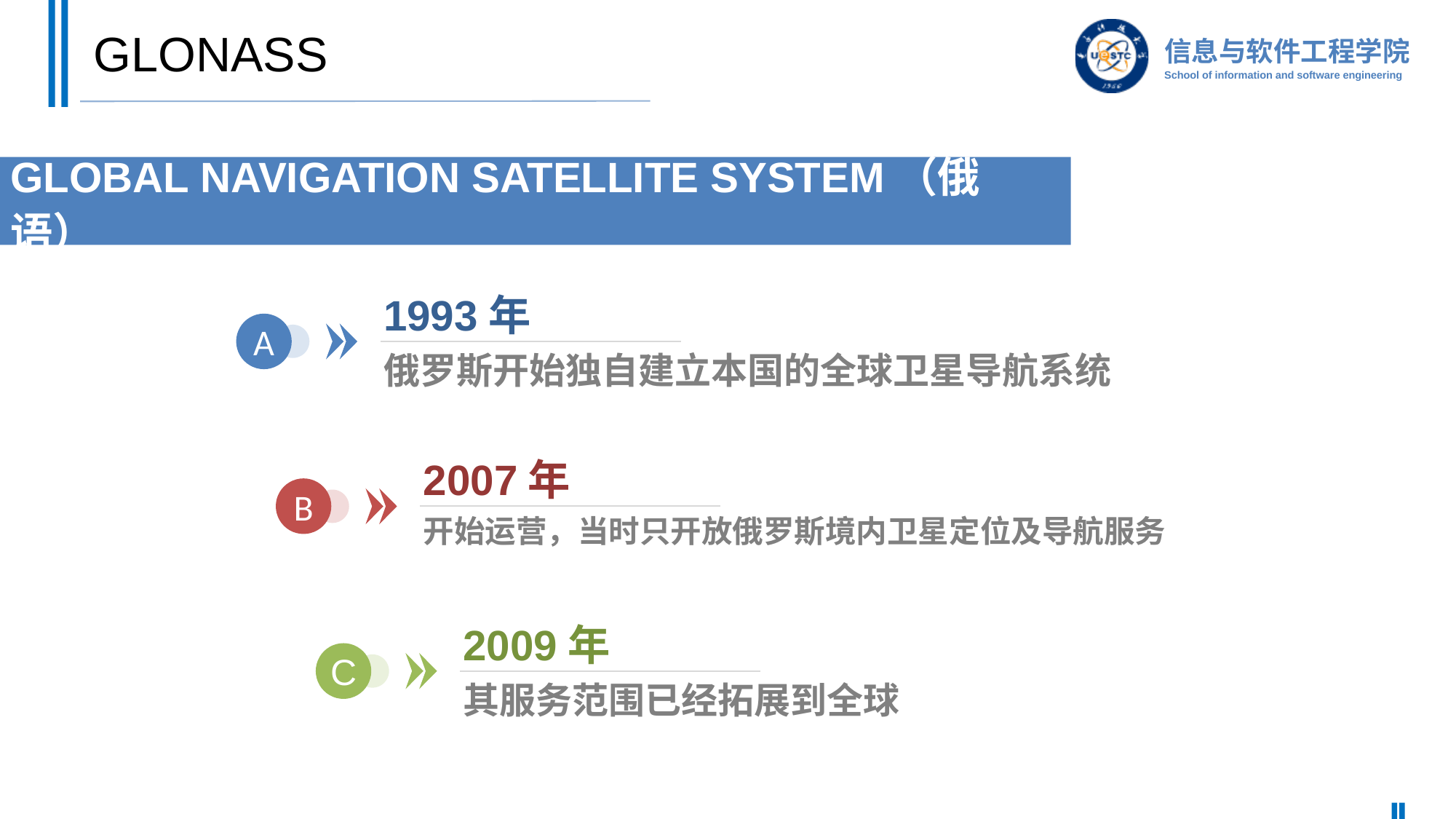

# GLONASS
GLOBAL NAVIGATION SATELLITE SYSTEM（俄语）
1993年
A

俄罗斯开始独自建立本国的全球卫星导航系统
2007年
B

开始运营，当时只开放俄罗斯境内卫星定位及导航服务
2009年
C

其服务范围已经拓展到全球